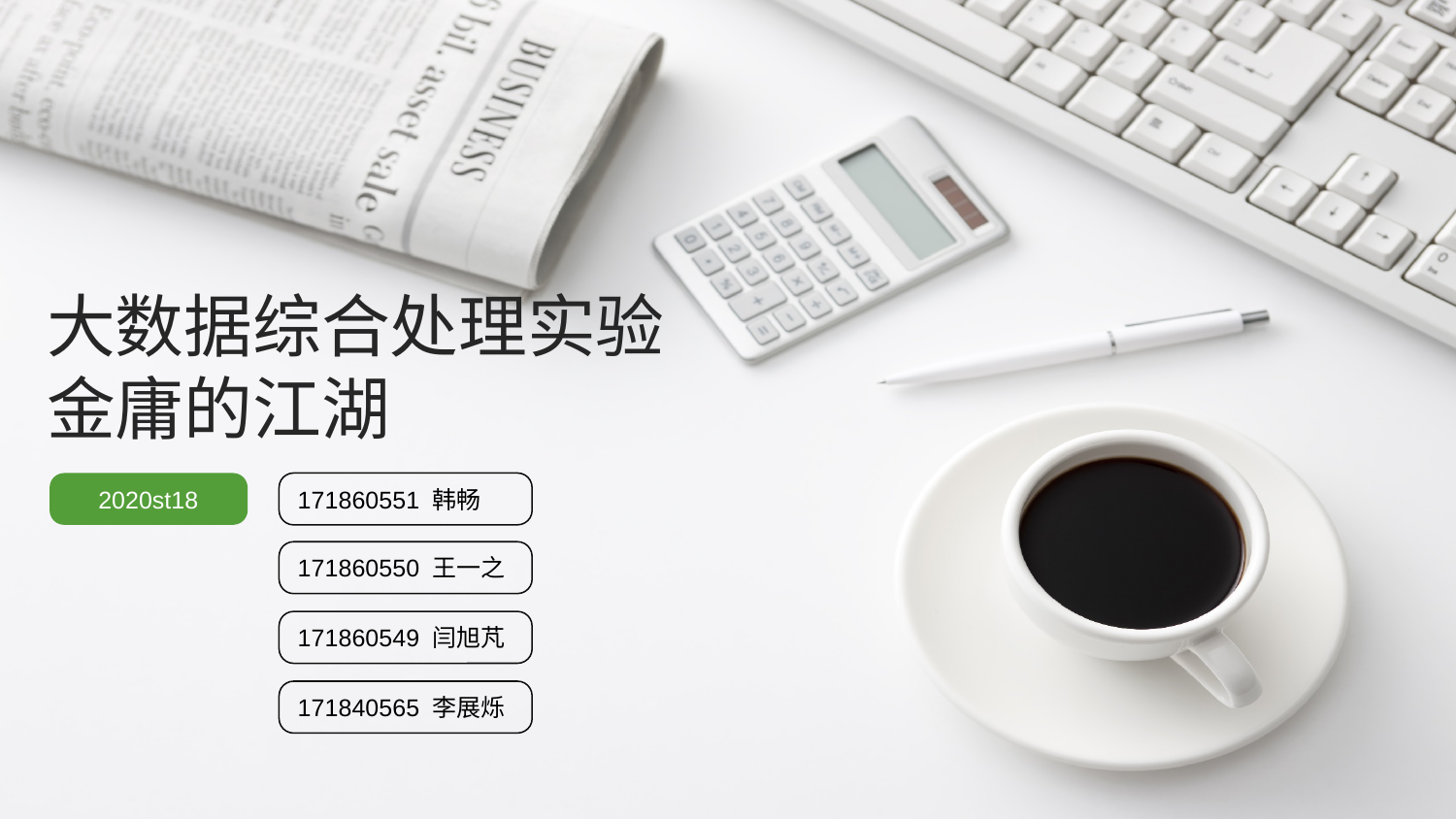

大数据综合处理实验
金庸的江湖
171860551 韩畅
2020st18
171860550 王一之
171860549 闫旭芃
171840565 李展烁